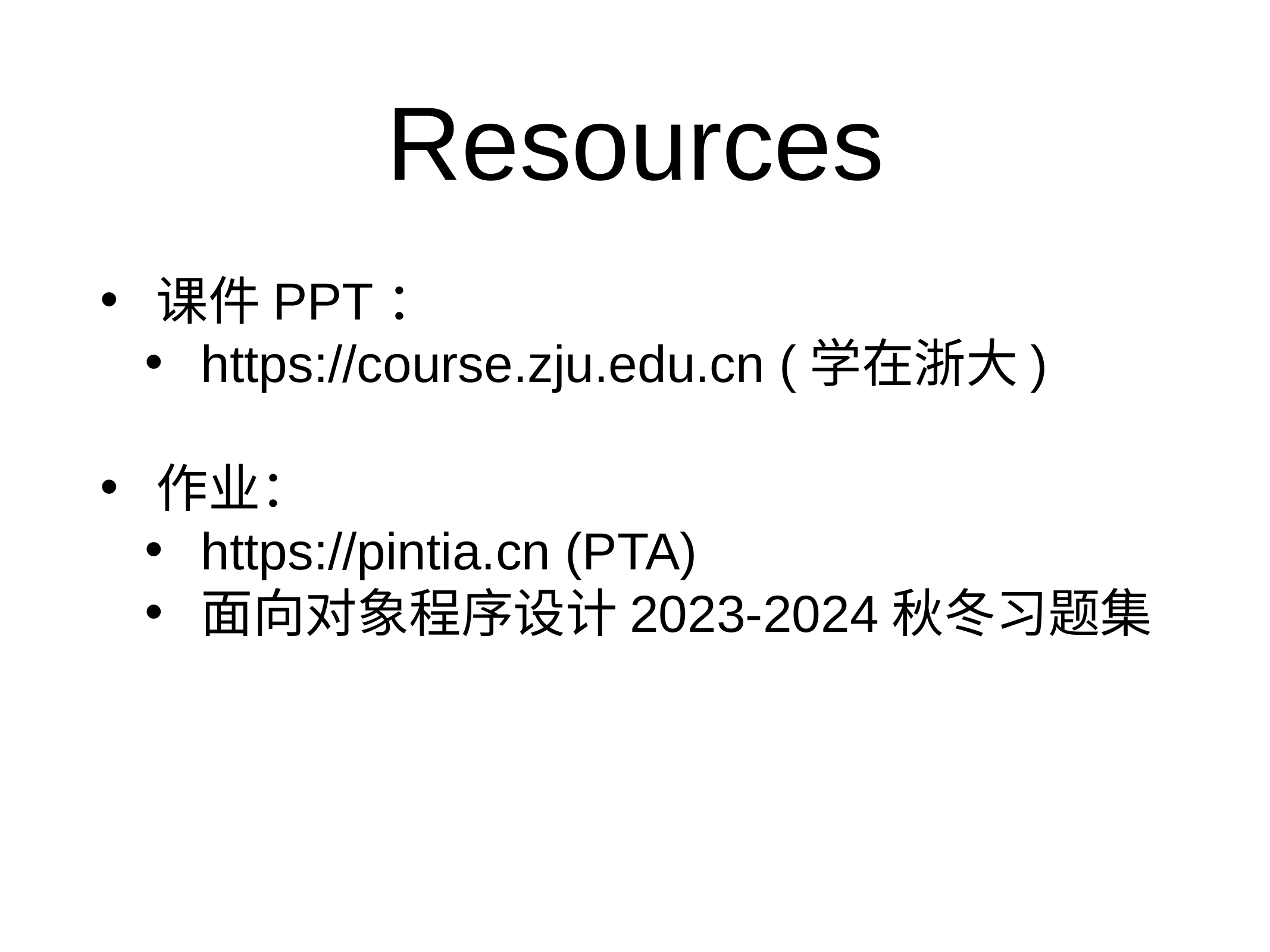

Resources
课件PPT：
https://course.zju.edu.cn (学在浙大)

作业：
https://pintia.cn (PTA)
面向对象程序设计2023-2024秋冬习题集